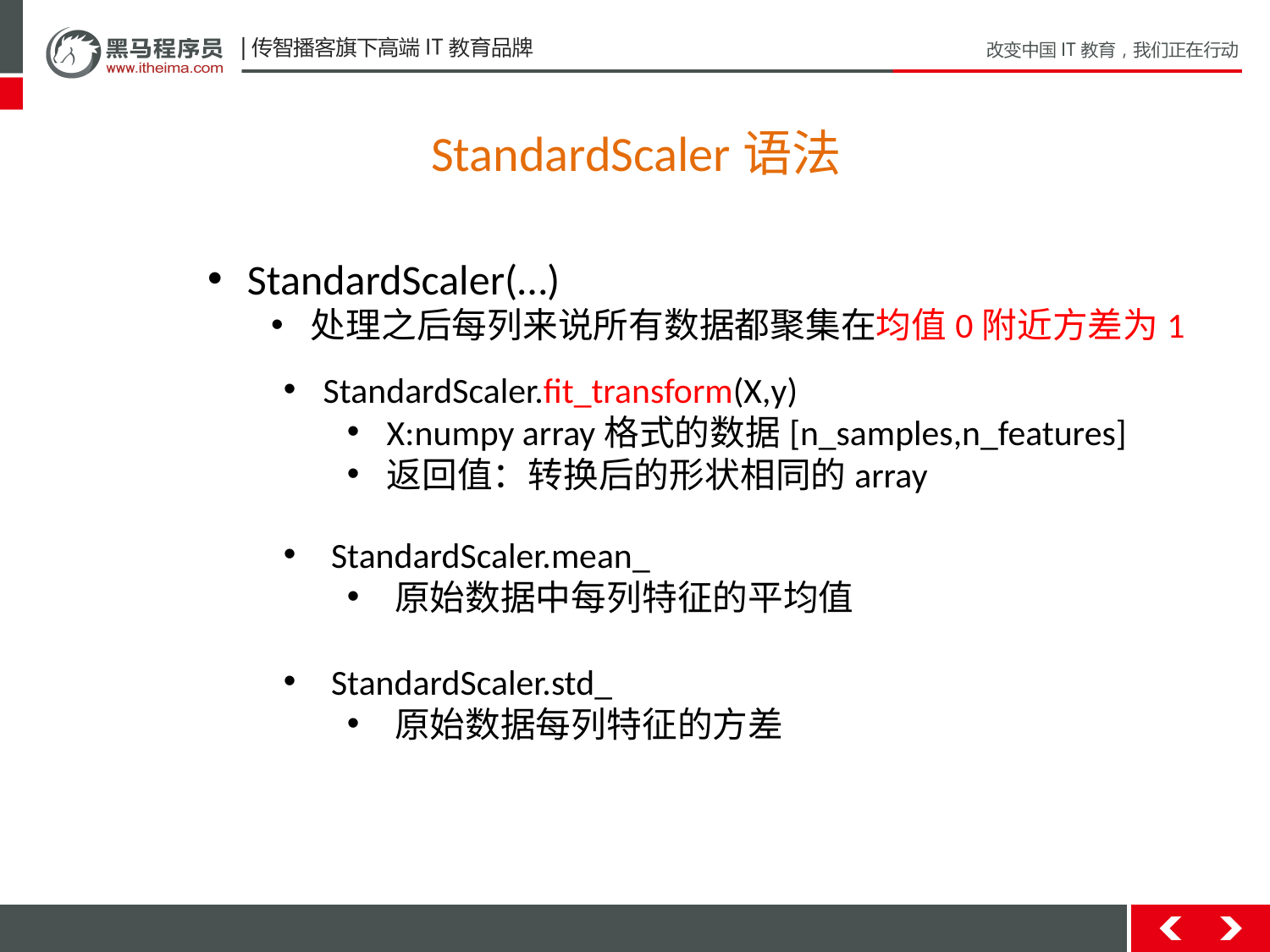

StandardScaler语法
StandardScaler(…)
处理之后每列来说所有数据都聚集在均值0附近方差为1
StandardScaler.fit_transform(X,y)
X:numpy array格式的数据[n_samples,n_features]
返回值：转换后的形状相同的array

StandardScaler.mean_
原始数据中每列特征的平均值

StandardScaler.std_
原始数据每列特征的方差